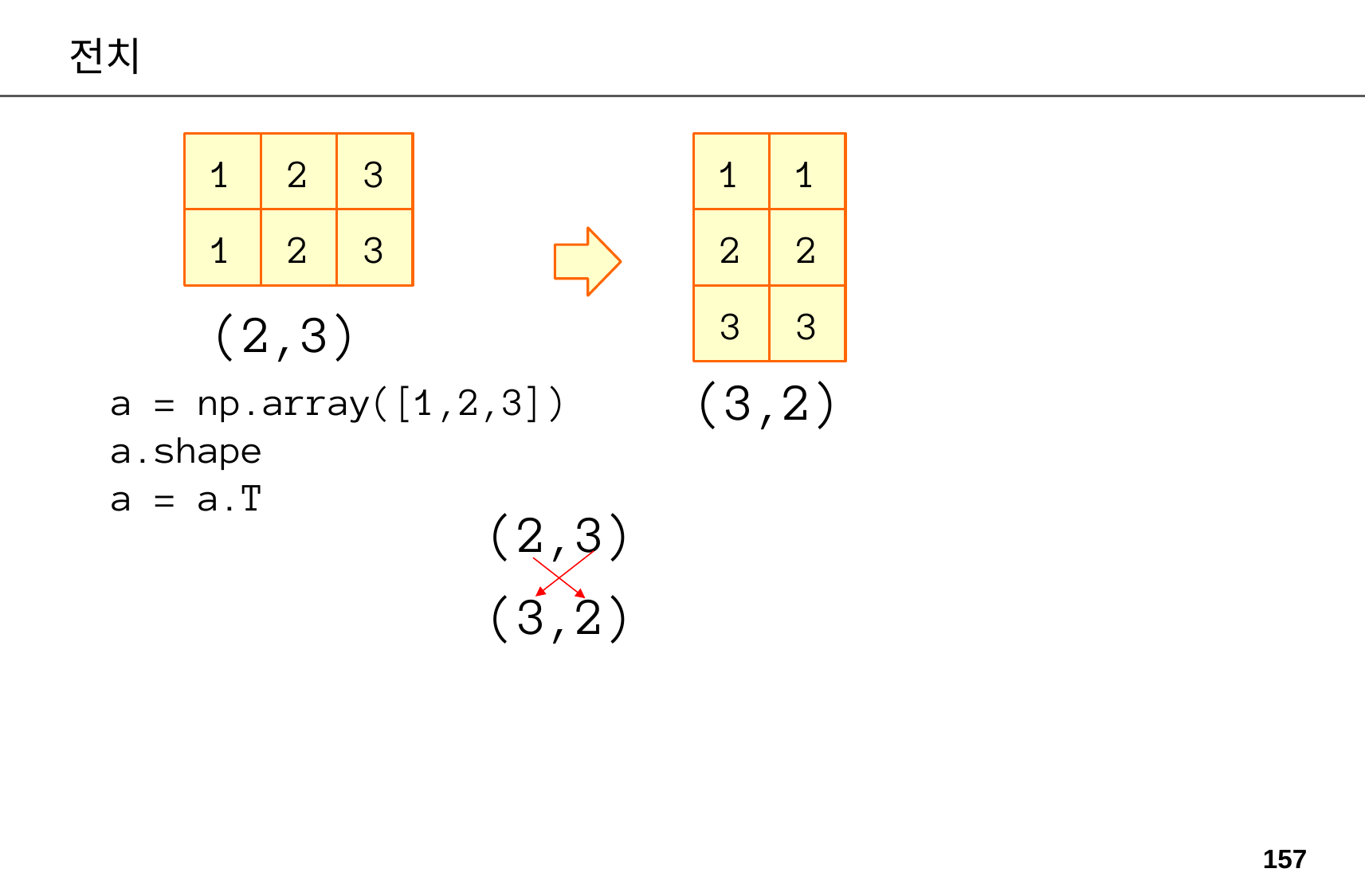

전치
1
1
3
2
1
3
2
2
2
1

3
3
(2,3)
(3,2)
a = np.array([1,2,3])
a.shape
a = a.T
(2,3)
(3,2)